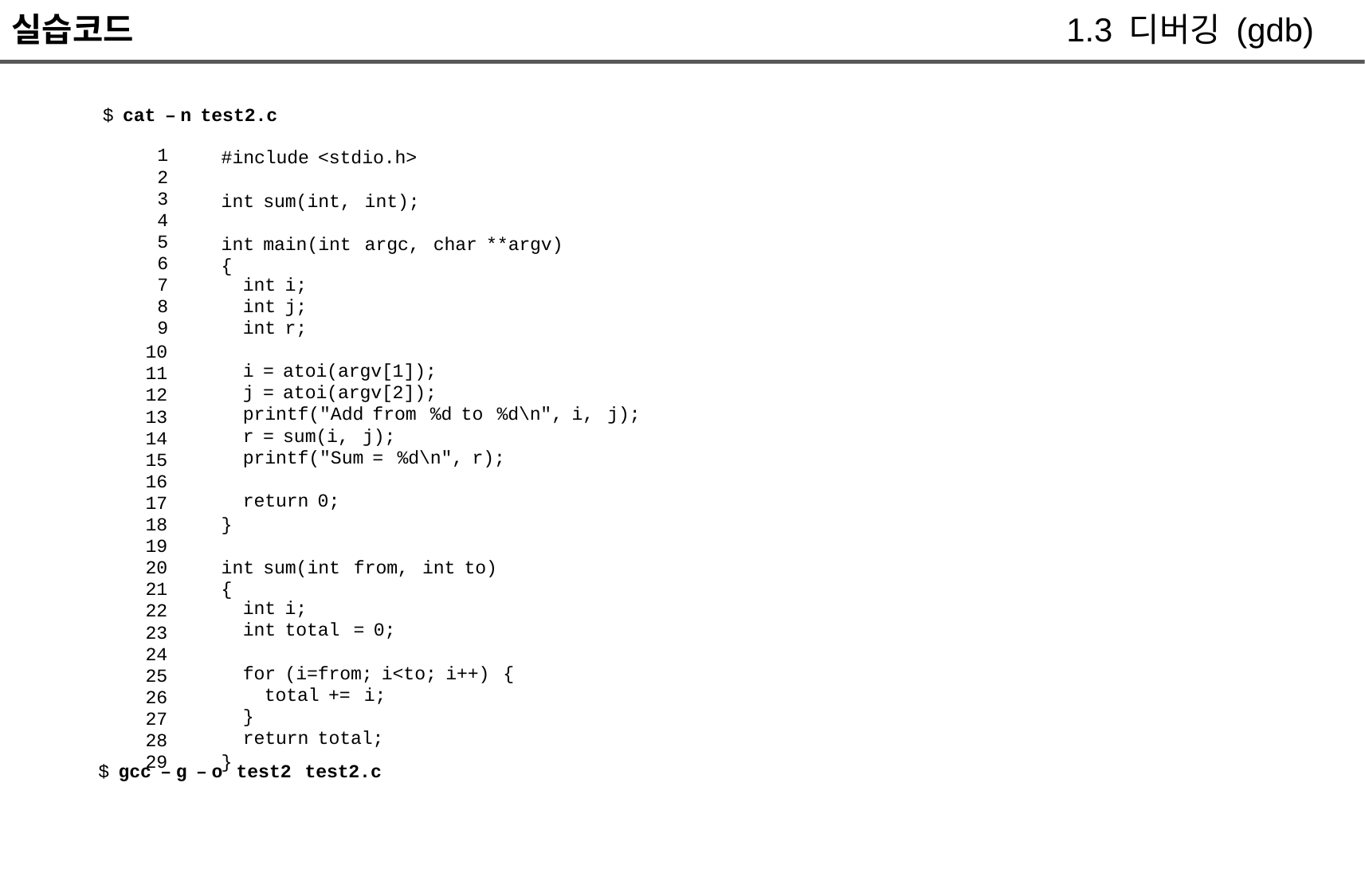

실습코드

	$  cat  – n  test2.c
1.3 디버깅 (gdb)

	1
	2
	3
	4
	5
	6
	7
	8
	9
10
11
12
13
14
15
16
17
18
19
20
21
22
23
24
25
26
27
28
29
#include  <stdio.h>

int  sum(int,   int);

int  main(int   argc,   char  **argv)
{
	int  i;
	int  j;
	int  r;

	i  =  atoi(argv[1]);
	j  =  atoi(argv[2]);
	printf("Add  from   %d  to   %d\n",  i,   j);
	r  =  sum(i,   j);
	printf("Sum  =   %d\n",  r);

	return  0;
}

int  sum(int   from,   int  to)
{
	int  i;
	int  total   =  0;

	for  (i=from;  i<to;  i++)   {
		total  +=   i;
	}
	return  total;
}
$  gcc  – g  – o   test2   test2.c